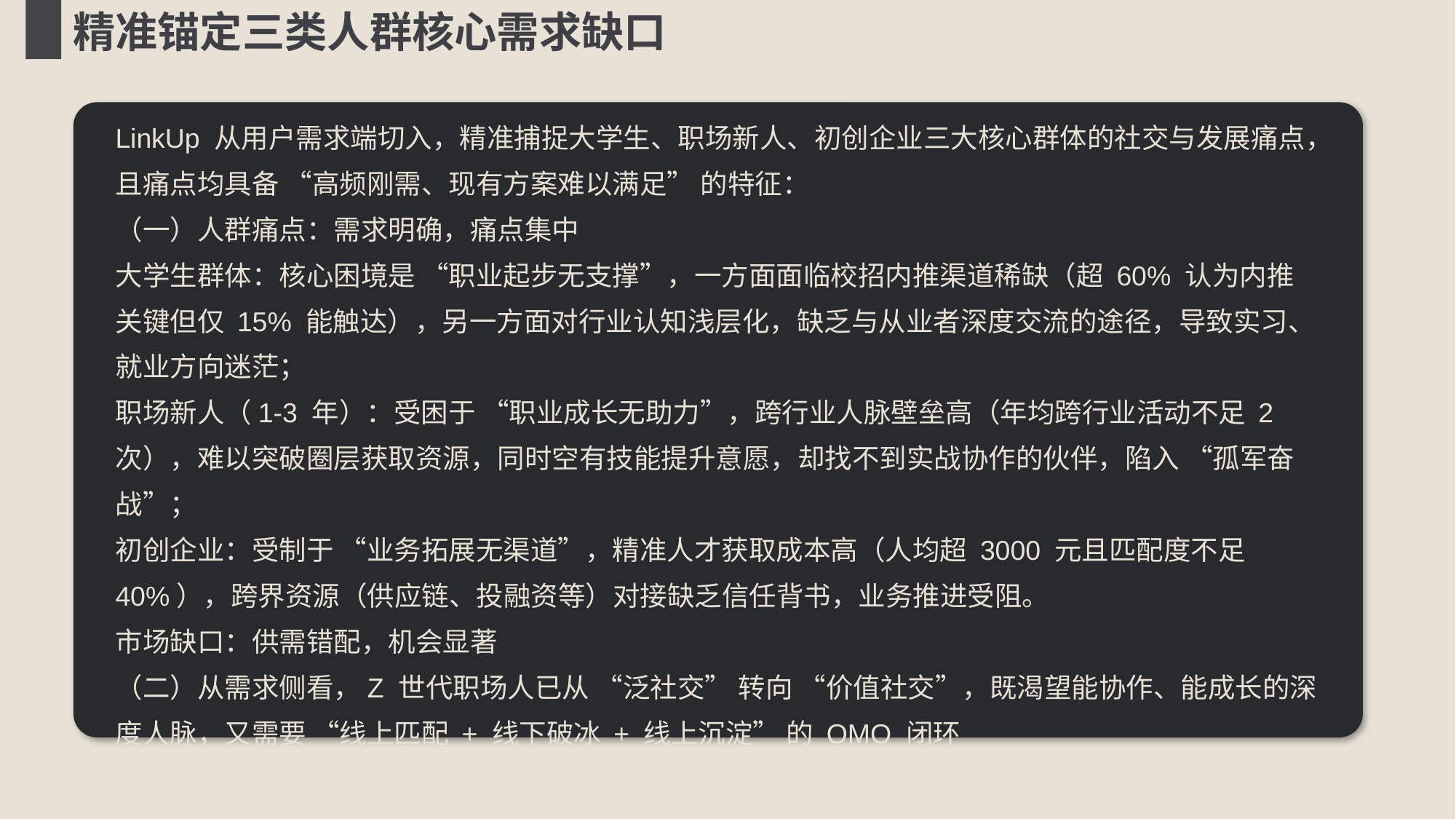

精准锚定三类人群核心需求缺口

LinkUp 从用户需求端切入，精准捕捉大学生、职场新人、初创企业三大核心群体的社交与发展痛点，且痛点均具备 “高频刚需、现有方案难以满足” 的特征：
（一）人群痛点：需求明确，痛点集中
大学生群体：核心困境是 “职业起步无支撑”，一方面面临校招内推渠道稀缺（超 60% 认为内推关键但仅 15% 能触达），另一方面对行业认知浅层化，缺乏与从业者深度交流的途径，导致实习、就业方向迷茫；
职场新人（1-3 年）：受困于 “职业成长无助力”，跨行业人脉壁垒高（年均跨行业活动不足 2 次），难以突破圈层获取资源，同时空有技能提升意愿，却找不到实战协作的伙伴，陷入 “孤军奋战”；
初创企业：受制于 “业务拓展无渠道”，精准人才获取成本高（人均超 3000 元且匹配度不足 40%），跨界资源（供应链、投融资等）对接缺乏信任背书，业务推进受阻。
市场缺口：供需错配，机会显著
（二）从需求侧看，Z 世代职场人已从 “泛社交” 转向 “价值社交”，既渴望能协作、能成长的深度人脉，又需要 “线上匹配 + 线下破冰 + 线上沉淀” 的 OMO 闭环